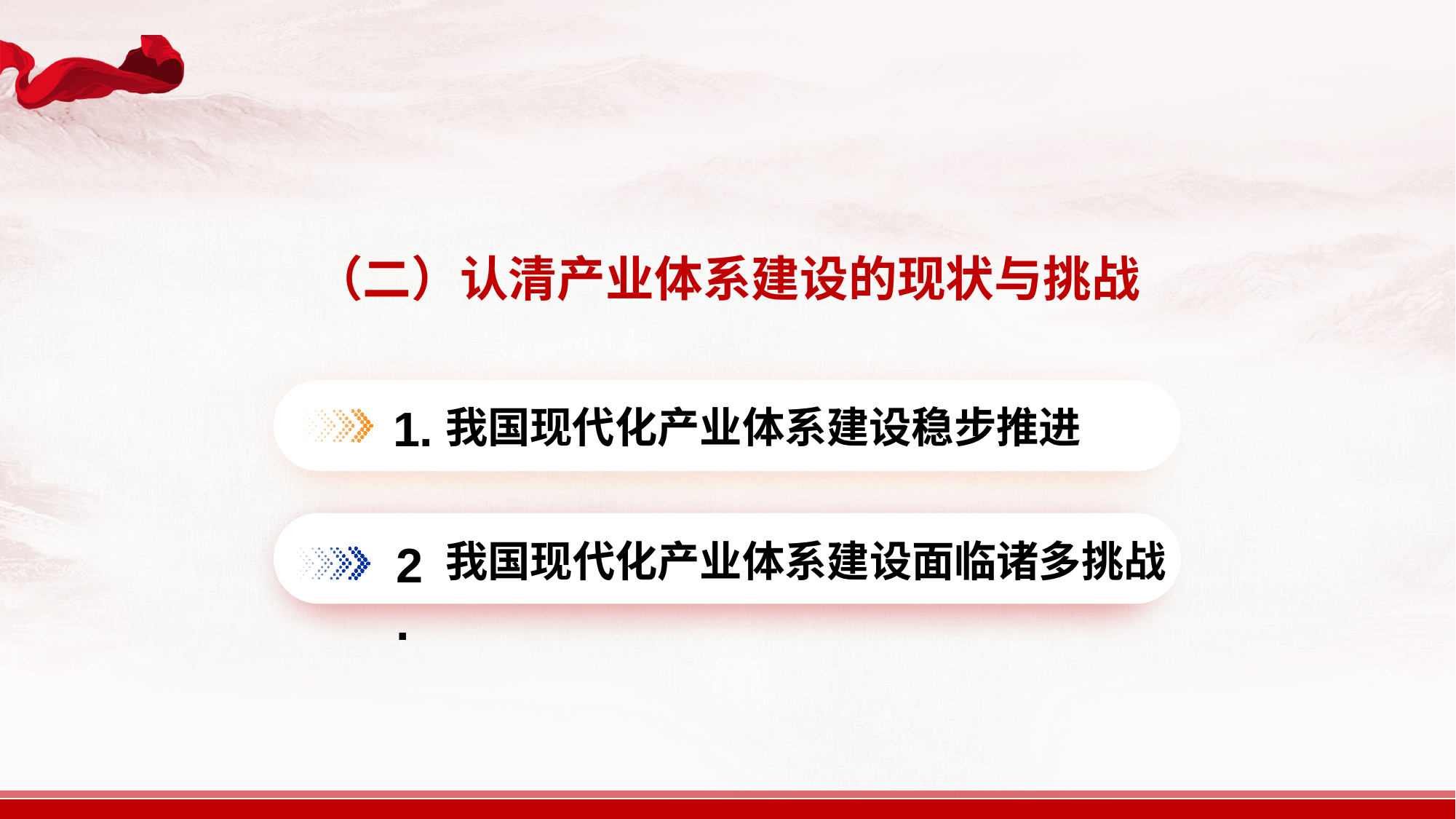

（二）认清产业体系建设的现状与挑战

1.
我国现代化产业体系建设稳步推进

2.
我国现代化产业体系建设面临诸多挑战